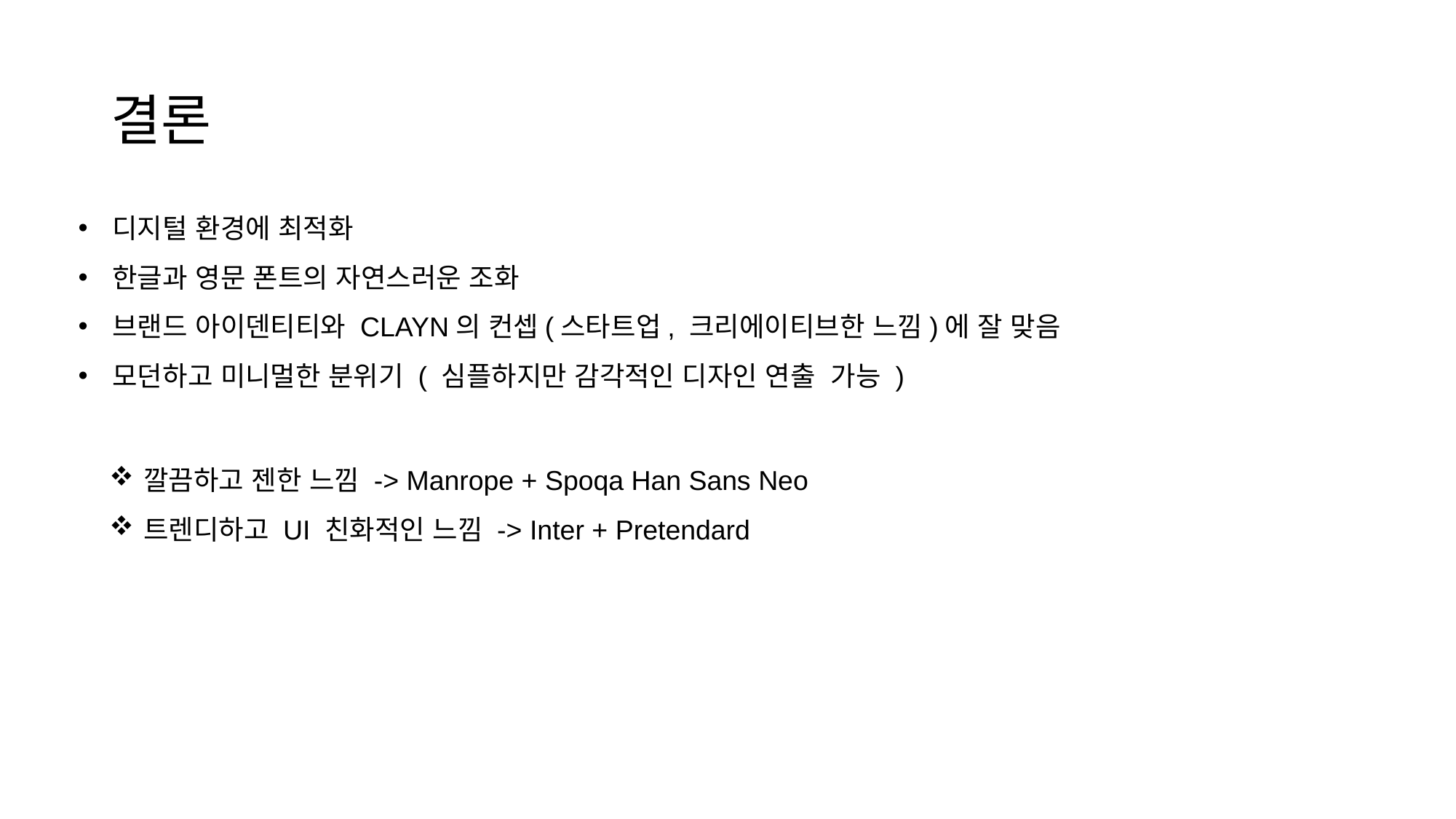

Google Fonts에서 가장 많이 쓰이는 모던 UI 폰트 중 하나

# 결론
디지털 환경에 최적화
한글과 영문 폰트의 자연스러운 조화
브랜드 아이덴티티와 CLAYN의 컨셉(스타트업, 크리에이티브한 느낌)에 잘 맞음
모던하고 미니멀한 분위기 ( 심플하지만 감각적인 디자인 연출  가능 )
깔끔하고 젠한 느낌 -> Manrope + Spoqa Han Sans Neo
트렌디하고 UI 친화적인 느낌 -> Inter + Pretendard